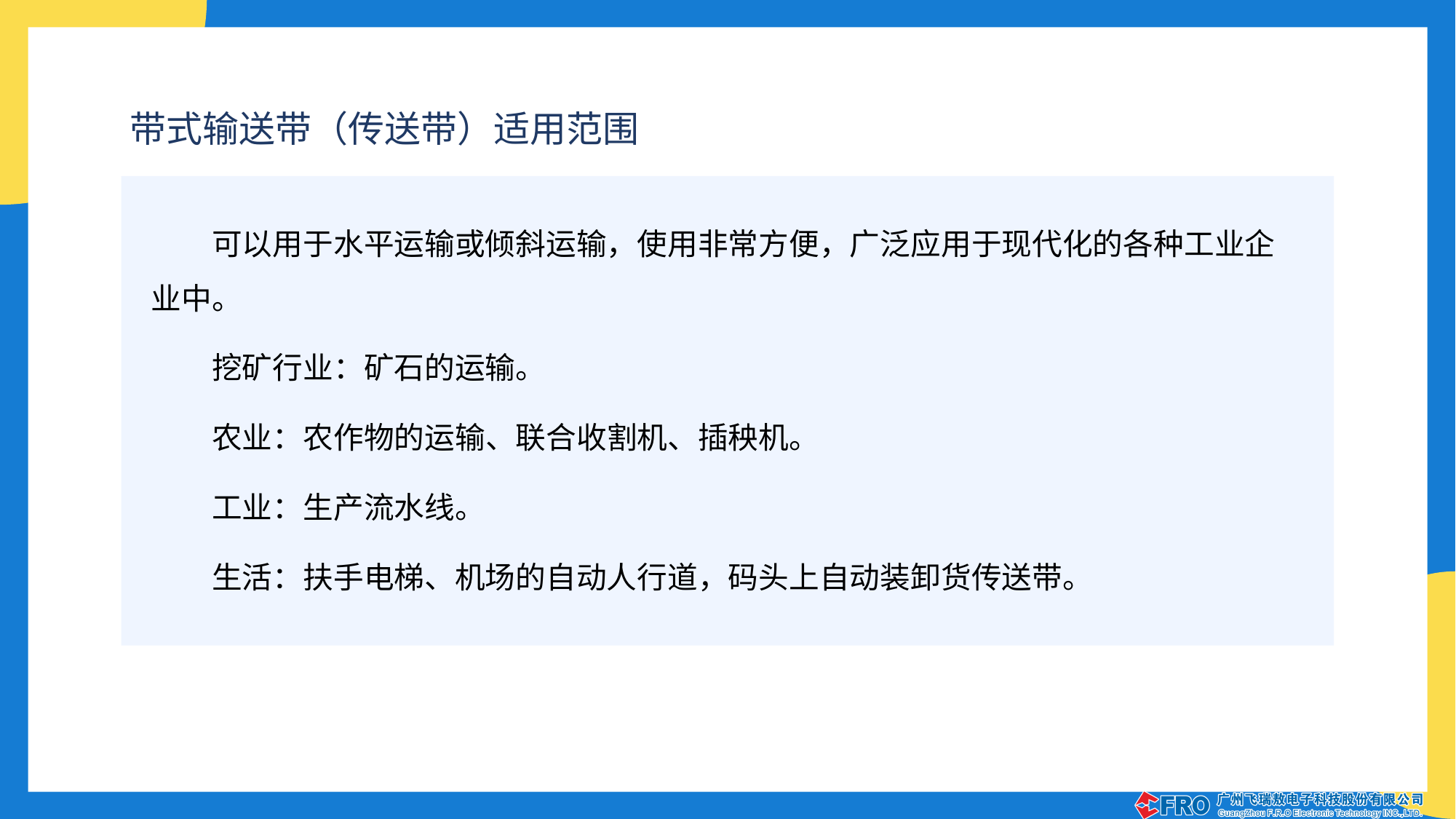

带式输送带（传送带）适用范围
可以用于水平运输或倾斜运输，使用非常方便，广泛应用于现代化的各种工业企业中。
挖矿行业：矿石的运输。
农业：农作物的运输、联合收割机、插秧机。
工业：生产流水线。
生活：扶手电梯、机场的自动人行道，码头上自动装卸货传送带。